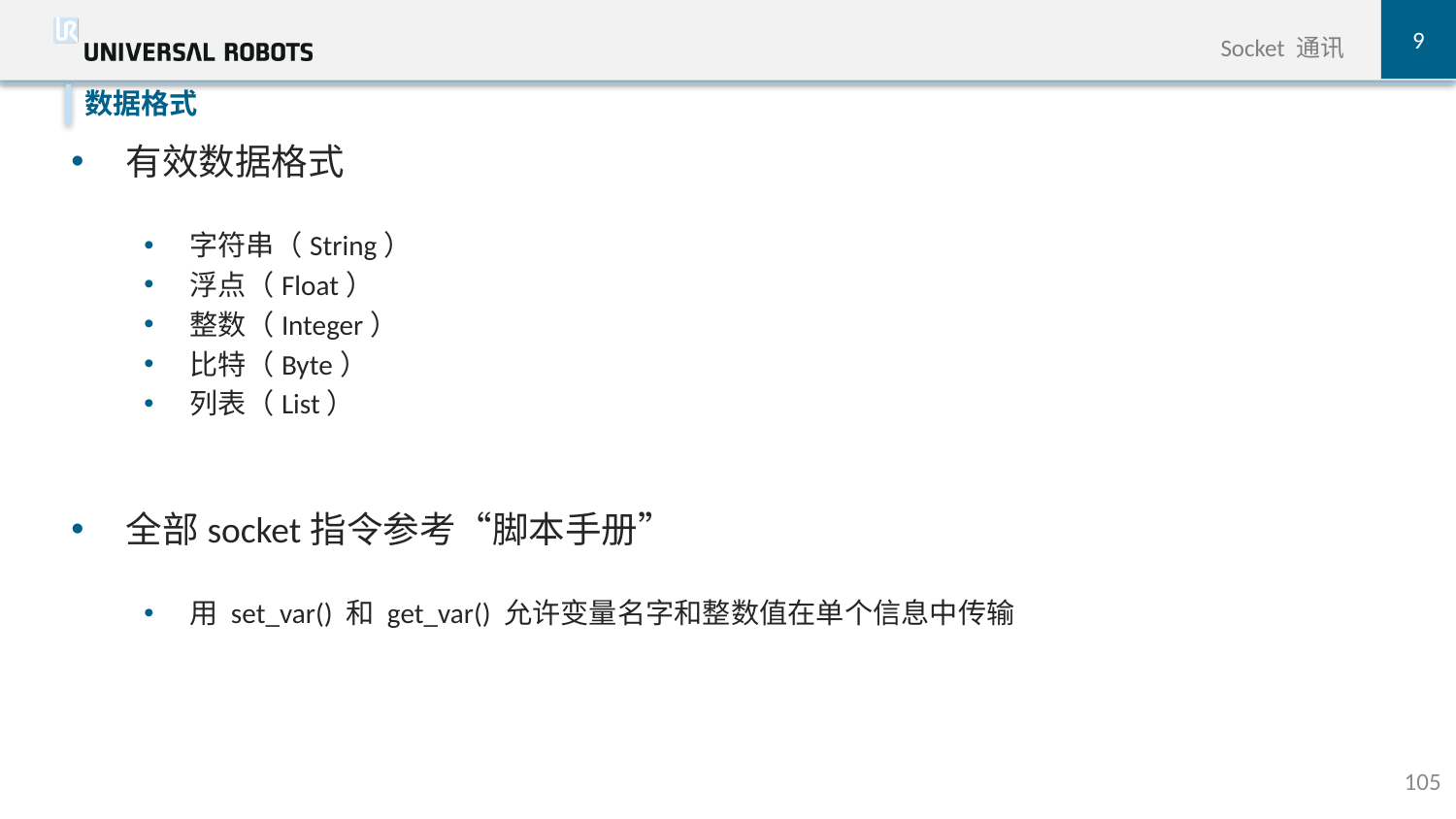

9
Socket 通讯

有效数据格式

字符串（String）
浮点（Float）
整数（Integer）
比特（Byte）
列表（List）

全部socket指令参考“脚本手册”

用 set_var() 和 get_var() 允许变量名字和整数值在单个信息中传输

数据格式
105